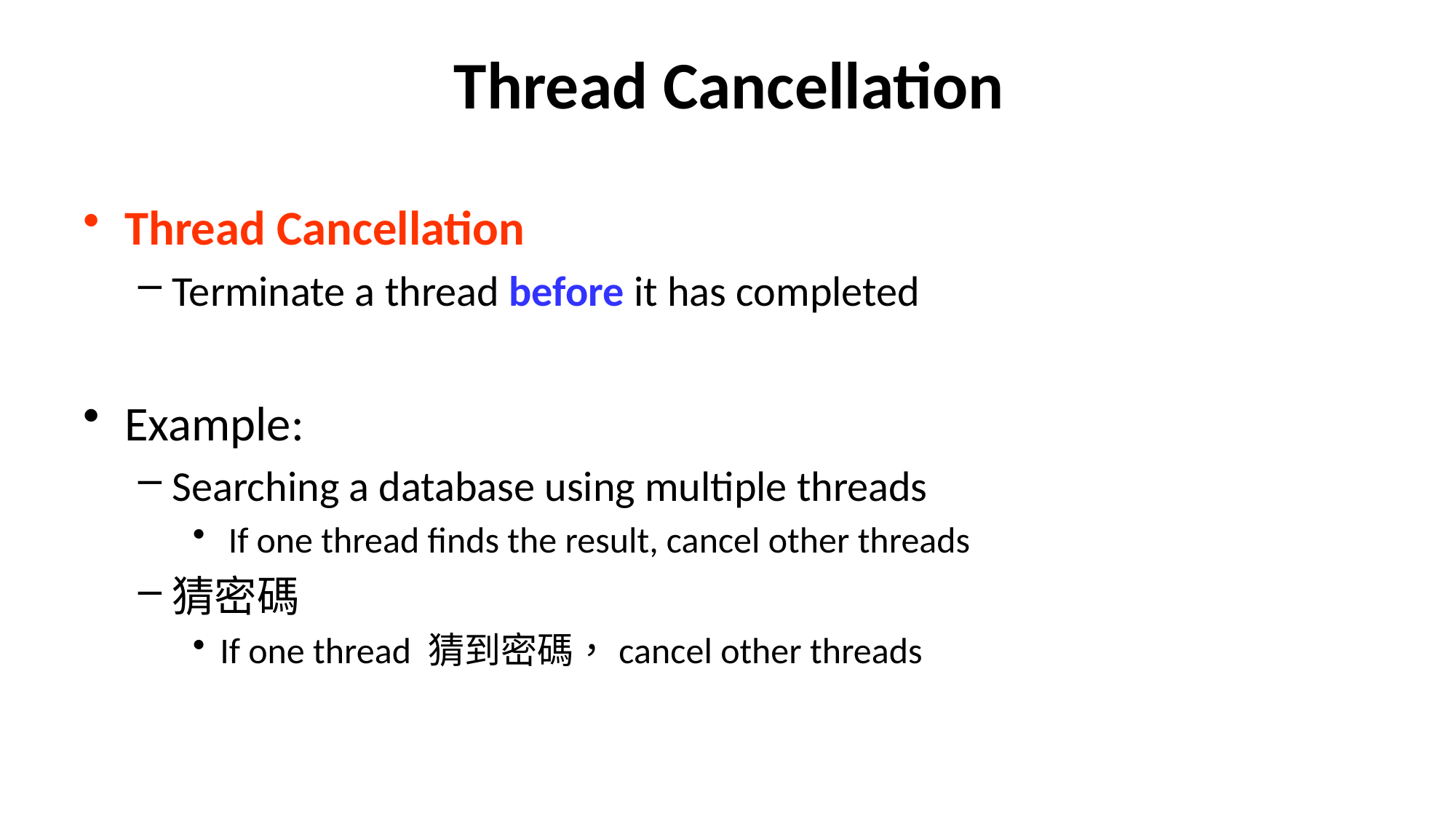

# Thread Cancellation
Thread Cancellation
Terminate a thread before it has completed

Example:
Searching a database using multiple threads
 If one thread finds the result, cancel other threads
猜密碼
If one thread 猜到密碼，cancel other threads